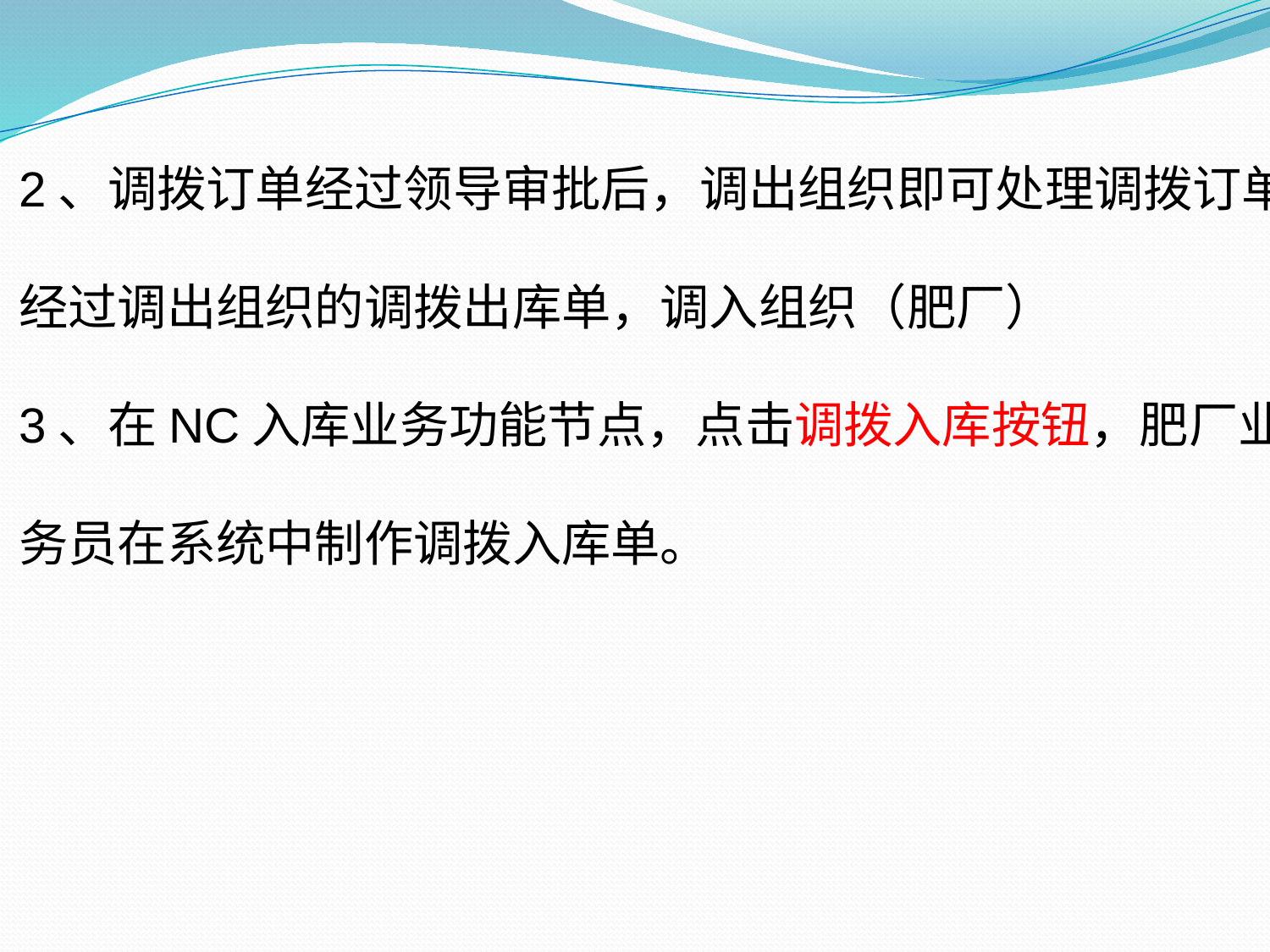

2、调拨订单经过领导审批后，调出组织即可处理调拨订单，

经过调出组织的调拨出库单，调入组织（肥厂）

3、在NC入库业务功能节点，点击调拨入库按钮，肥厂业

务员在系统中制作调拨入库单。